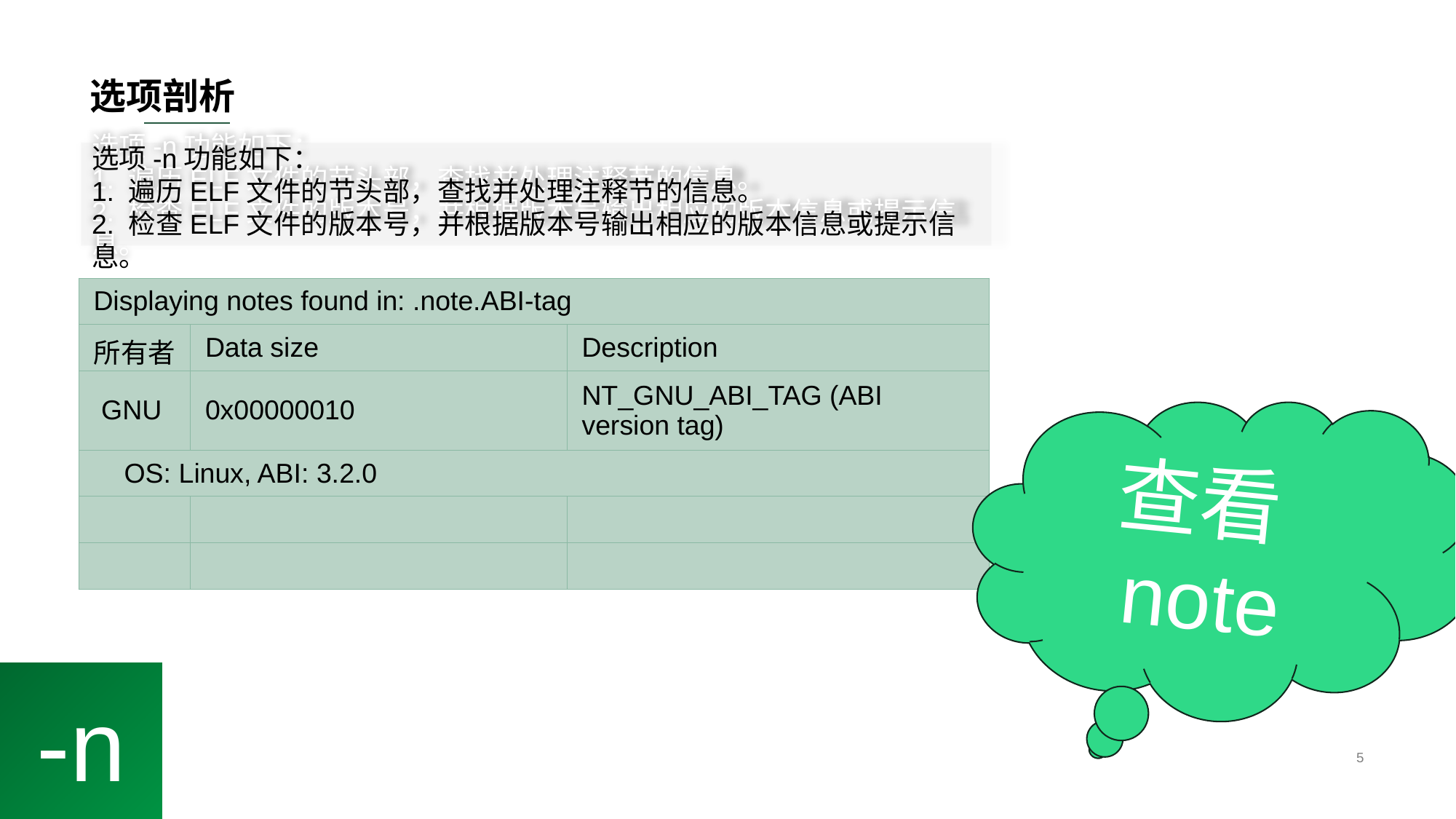

# 选项剖析
选项-n功能如下：
1. 遍历ELF文件的节头部，查找并处理注释节的信息。
2. 检查ELF文件的版本号，并根据版本号输出相应的版本信息或提示信息。
选项-n功能如下：
1. 遍历ELF文件的节头部，查找并处理注释节的信息。
2. 检查ELF文件的版本号，并根据版本号输出相应的版本信息或提示信息。
| Displaying notes found in: .note.ABI-tag |  |  |
| --- | --- | --- |
| 所有者 | Data size | Description |
| GNU | 0x00000010 | NT\_GNU\_ABI\_TAG (ABI version tag) |
| OS: Linux, ABI: 3.2.0 |  |  |
|  |  |  |
|  |  |  |
查看note
前16个字节
-n
5